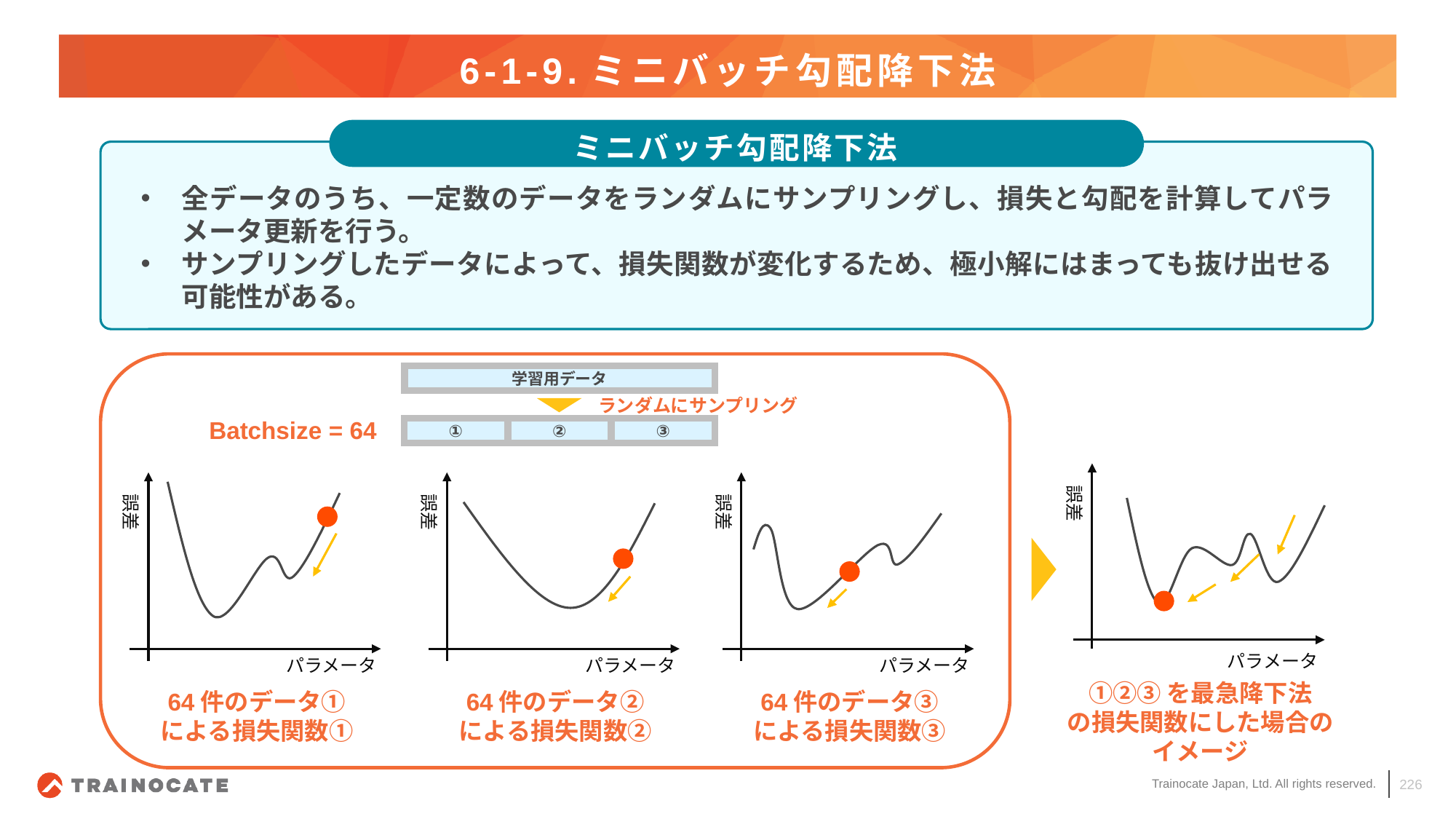

# 6-1-9.ミニバッチ勾配降下法

ミニバッチ勾配降下法

全データのうち、一定数のデータをランダムにサンプリングし、損失と勾配を計算してパラメータ更新を行う。
サンプリングしたデータによって、損失関数が変化するため、極小解にはまっても抜け出せる可能性がある。

学習用データ
ランダムにサンプリング

Batchsize = 64
①
②
③
誤差

誤差
誤差
誤差

パラメータ
パラメータ
パラメータ
パラメータ
①②③を最急降下法
の損失関数にした場合の
イメージ
64件のデータ①
による損失関数①
64件のデータ②
による損失関数②
64件のデータ③
による損失関数③
226